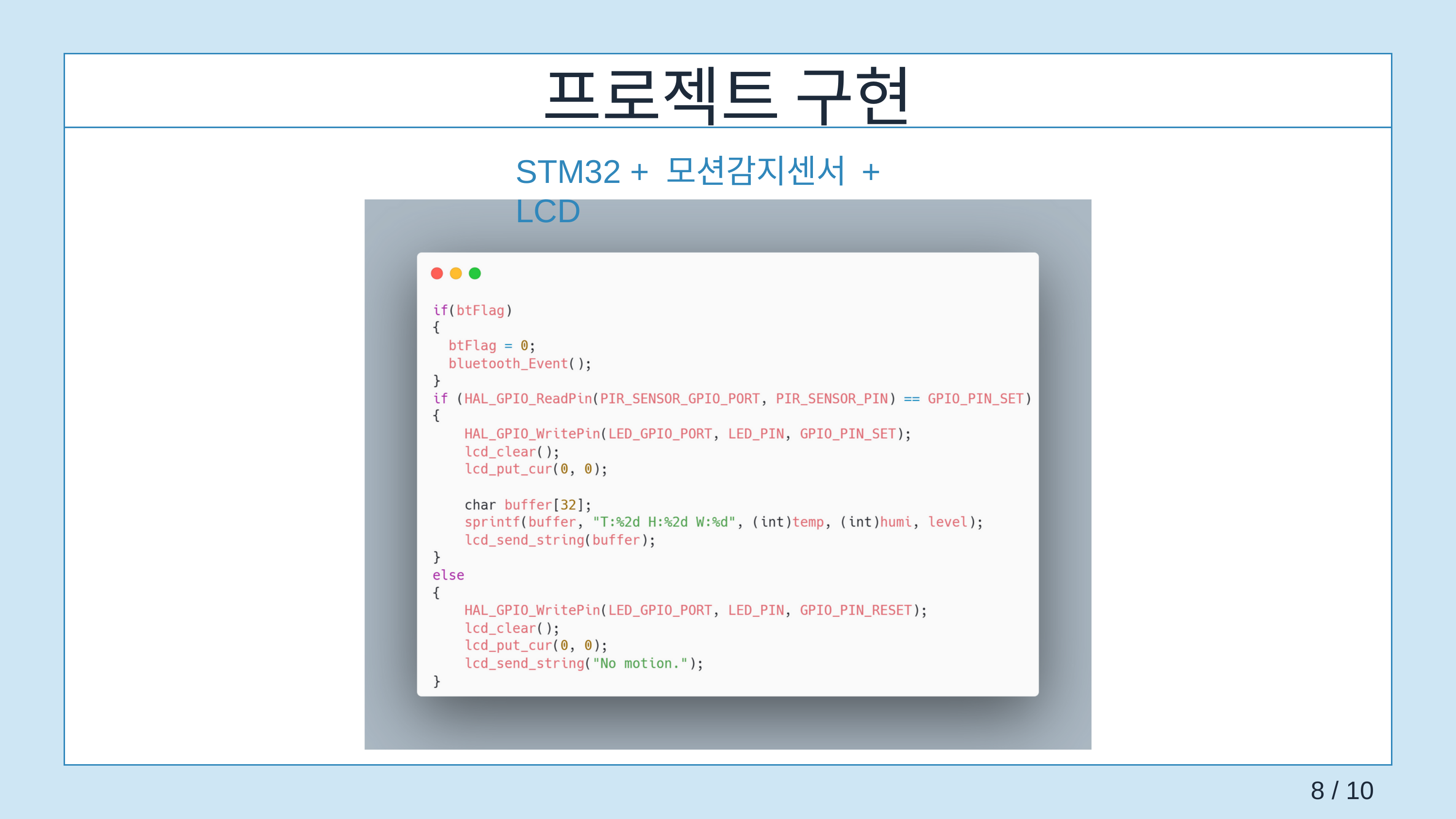

프로젝트 구현

STM32 + 모션감지센서 + LCD

 8 / 10